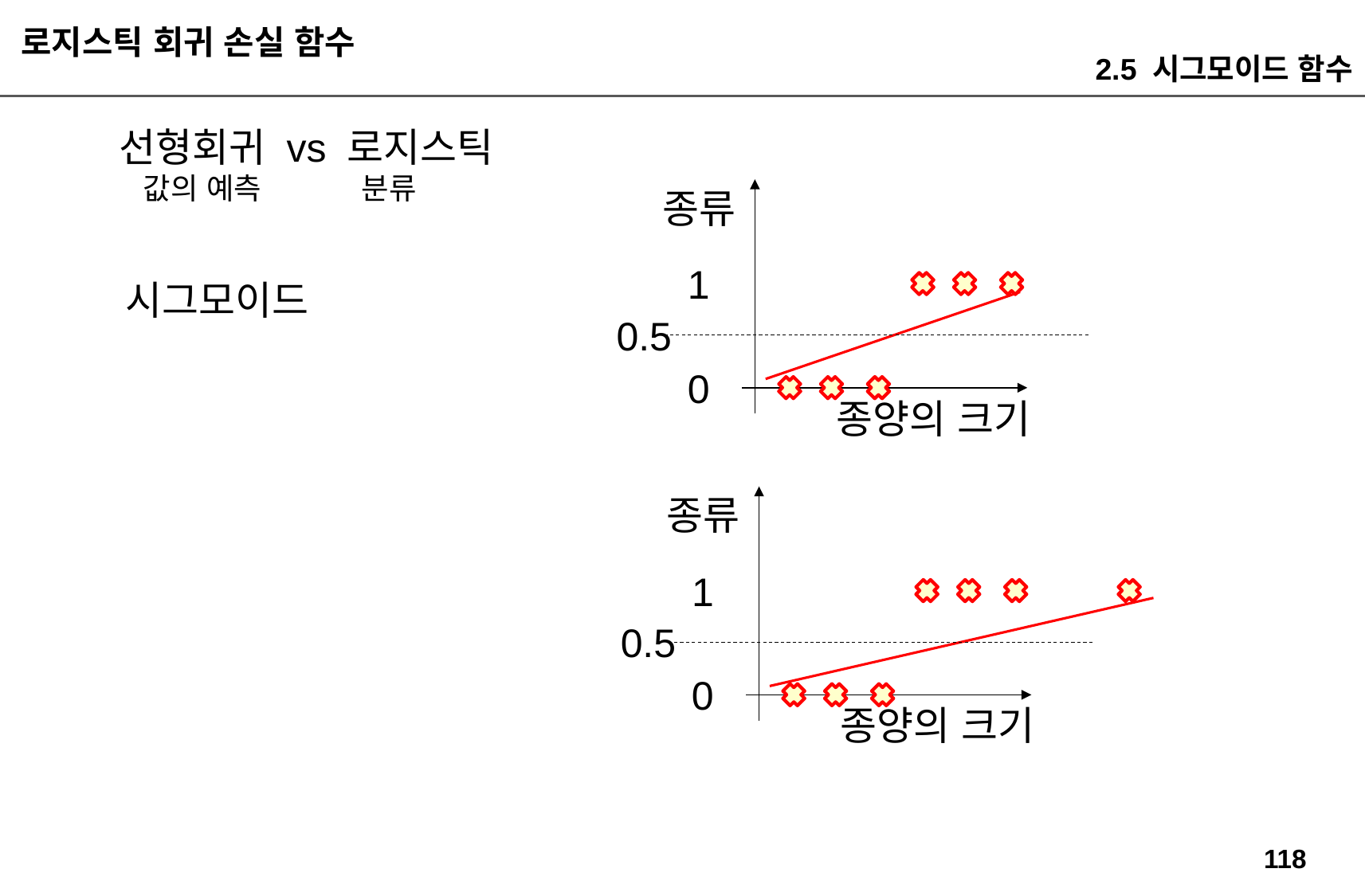

로지스틱 회귀 손실 함수
2.5 시그모이드 함수
선형회귀 vs 로지스틱
  값의 예측            분류
종류
1
시그모이드

0.5
0

종양의 크기
종류
1

0.5
0

종양의 크기